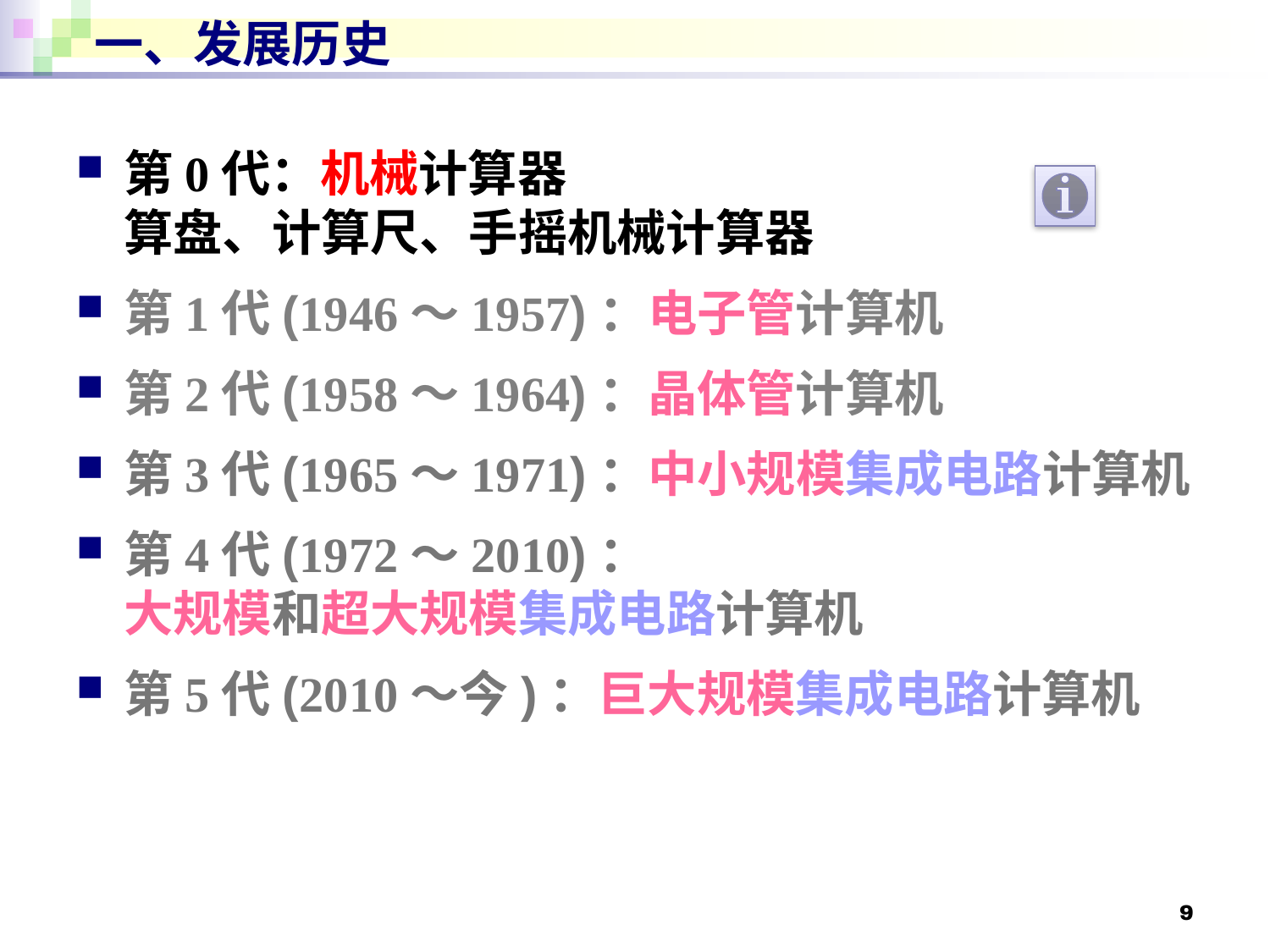

# 一、发展历史
第0代：机械计算器
算盘、计算尺、手摇机械计算器
第1代(1946～1957)：电子管计算机
第2代(1958～1964)：晶体管计算机
第3代(1965～1971)：中小规模集成电路计算机
第4代(1972～2010)：
大规模和超大规模集成电路计算机
第5代(2010～今)：巨大规模集成电路计算机

9